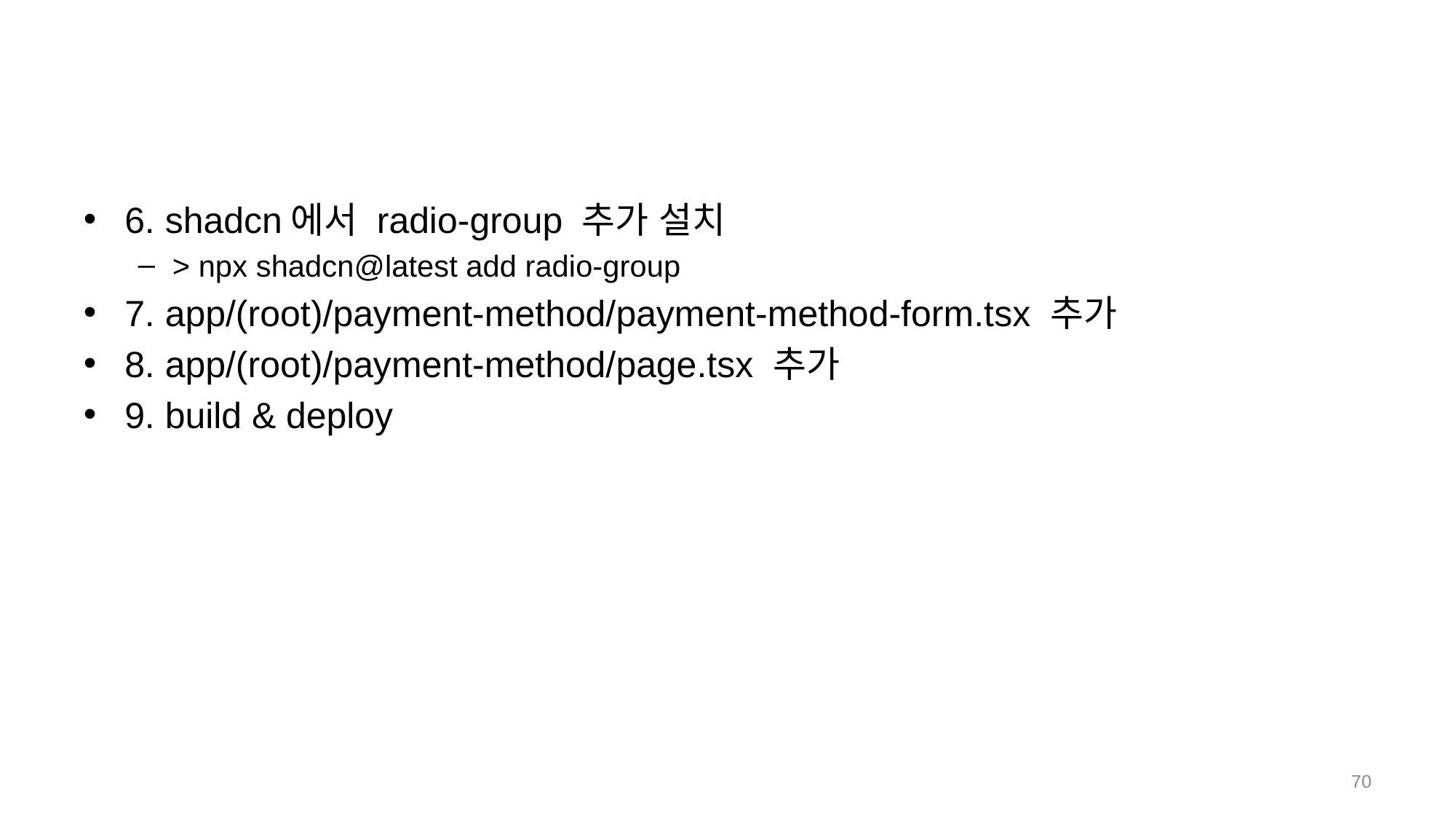

#
6. shadcn에서 radio-group 추가 설치
> npx shadcn@latest add radio-group
7. app/(root)/payment-method/payment-method-form.tsx 추가
8. app/(root)/payment-method/page.tsx 추가
9. build & deploy

70